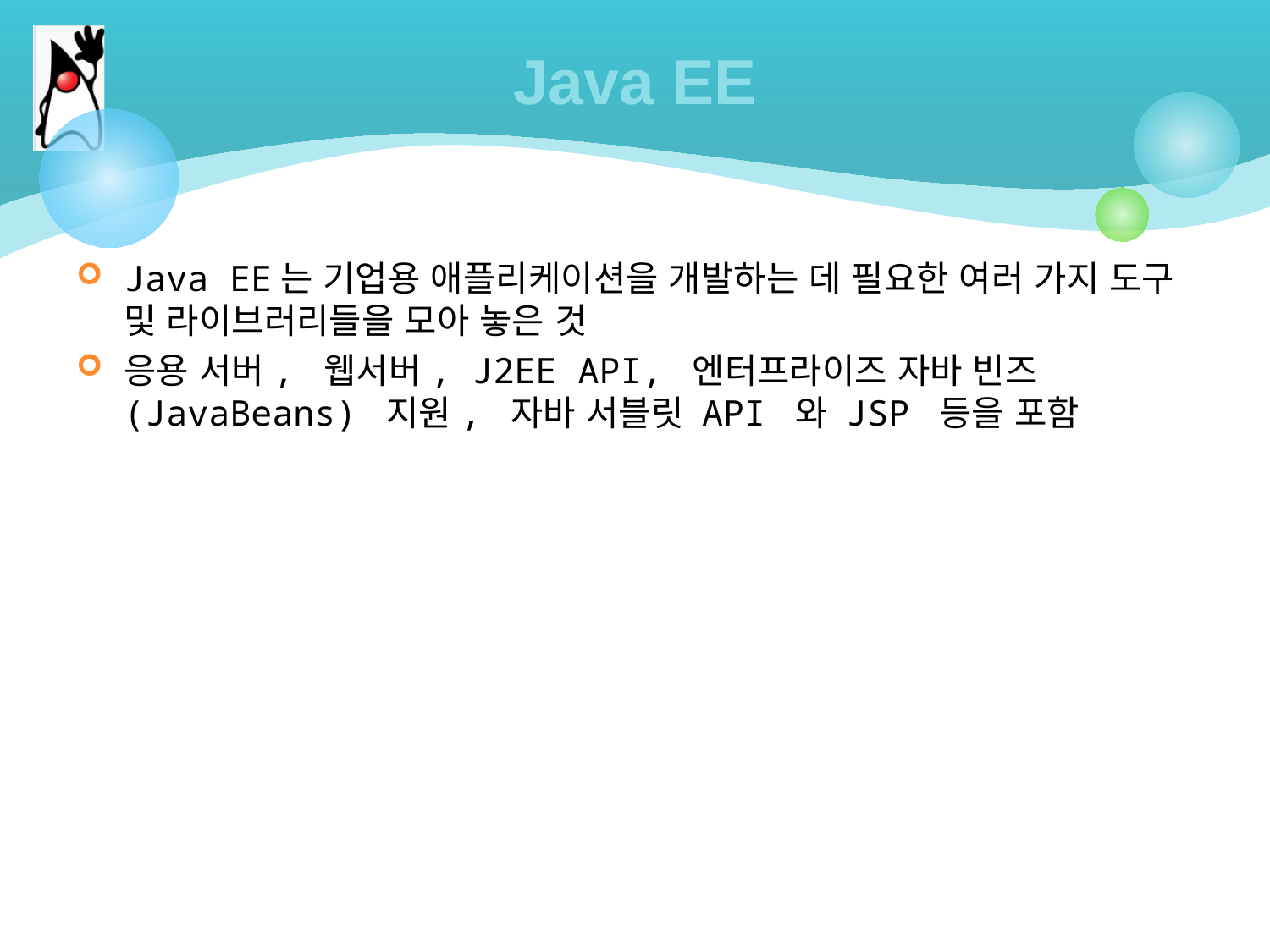

# Java EE
Java EE는 기업용 애플리케이션을 개발하는 데 필요한 여러 가지 도구 및 라이브러리들을 모아 놓은 것
응용 서버, 웹서버, J2EE API, 엔터프라이즈 자바 빈즈(JavaBeans) 지원, 자바 서블릿 API 와 JSP 등을 포함